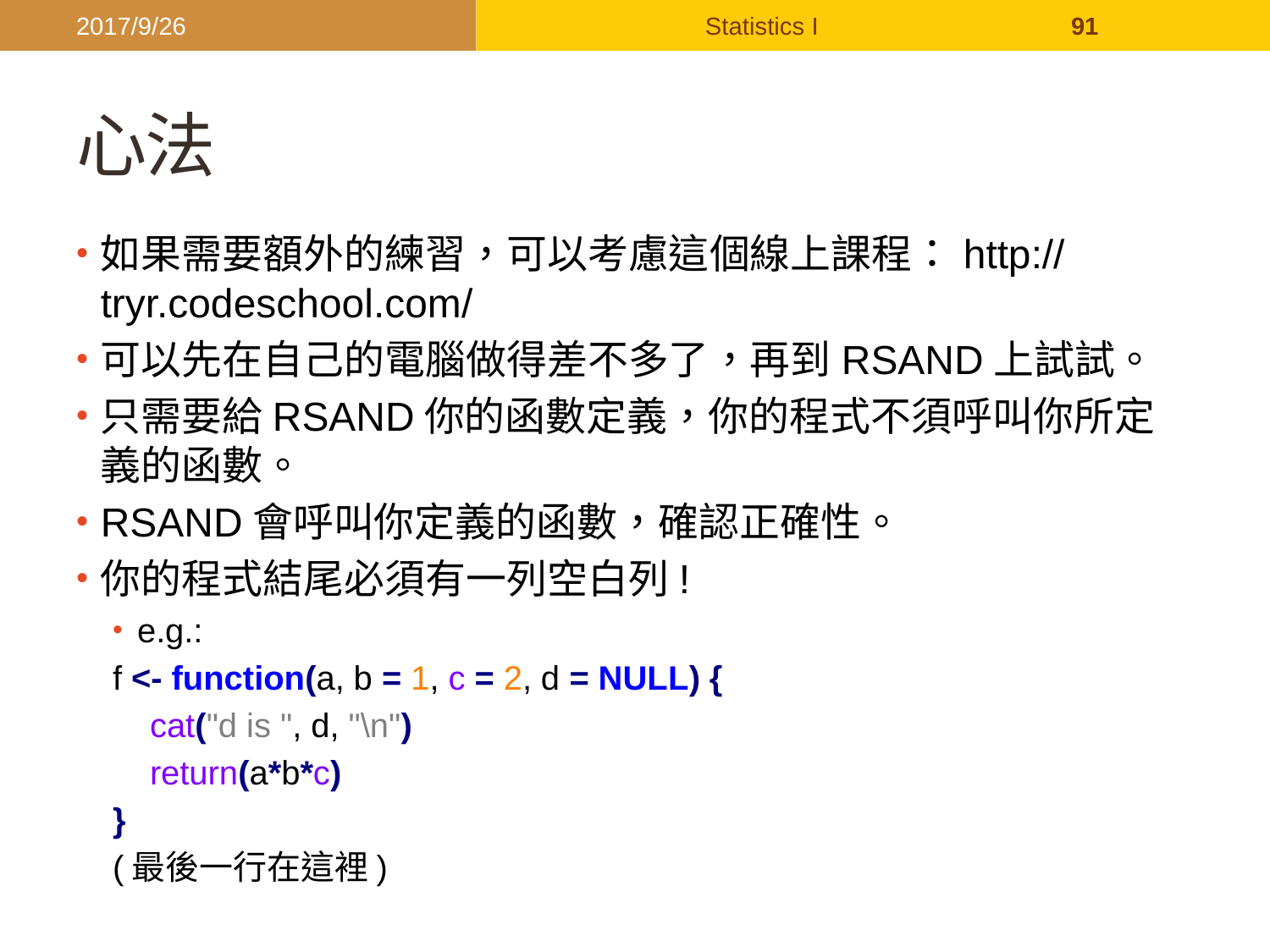

2017/9/26
Statistics I
91
# 心法
如果需要額外的練習，可以考慮這個線上課程：http://tryr.codeschool.com/
可以先在自己的電腦做得差不多了，再到RSAND上試試。
只需要給RSAND你的函數定義，你的程式不須呼叫你所定義的函數。
RSAND會呼叫你定義的函數，確認正確性。
你的程式結尾必須有一列空白列!
e.g.:
f <- function(a, b = 1, c = 2, d = NULL) {
    cat("d is ", d, "\n")
    return(a*b*c)
}
(最後一行在這裡)